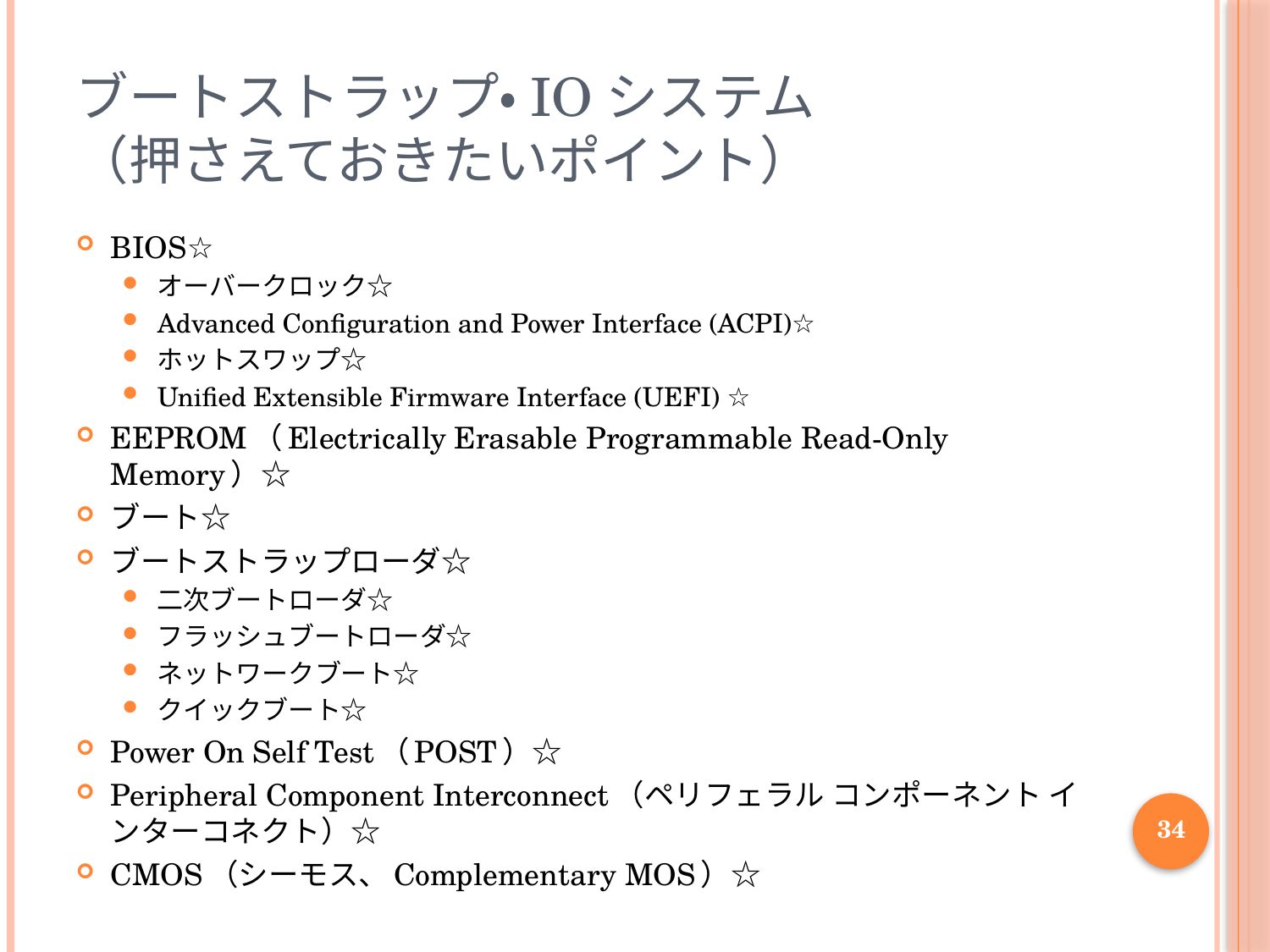

# ブートストラップ・IOシステム （押さえておきたいポイント）
BIOS☆
オーバークロック☆
Advanced Configuration and Power Interface (ACPI)☆
ホットスワップ☆
Unified Extensible Firmware Interface (UEFI) ☆
EEPROM（Electrically Erasable Programmable Read-Only Memory）☆
ブート☆
ブートストラップローダ☆
二次ブートローダ☆
フラッシュブートローダ☆
ネットワークブート☆
クイックブート☆
Power On Self Test（POST）☆
Peripheral Component Interconnect（ペリフェラル コンポーネント インターコネクト）☆
CMOS（シーモス、Complementary MOS）☆

34